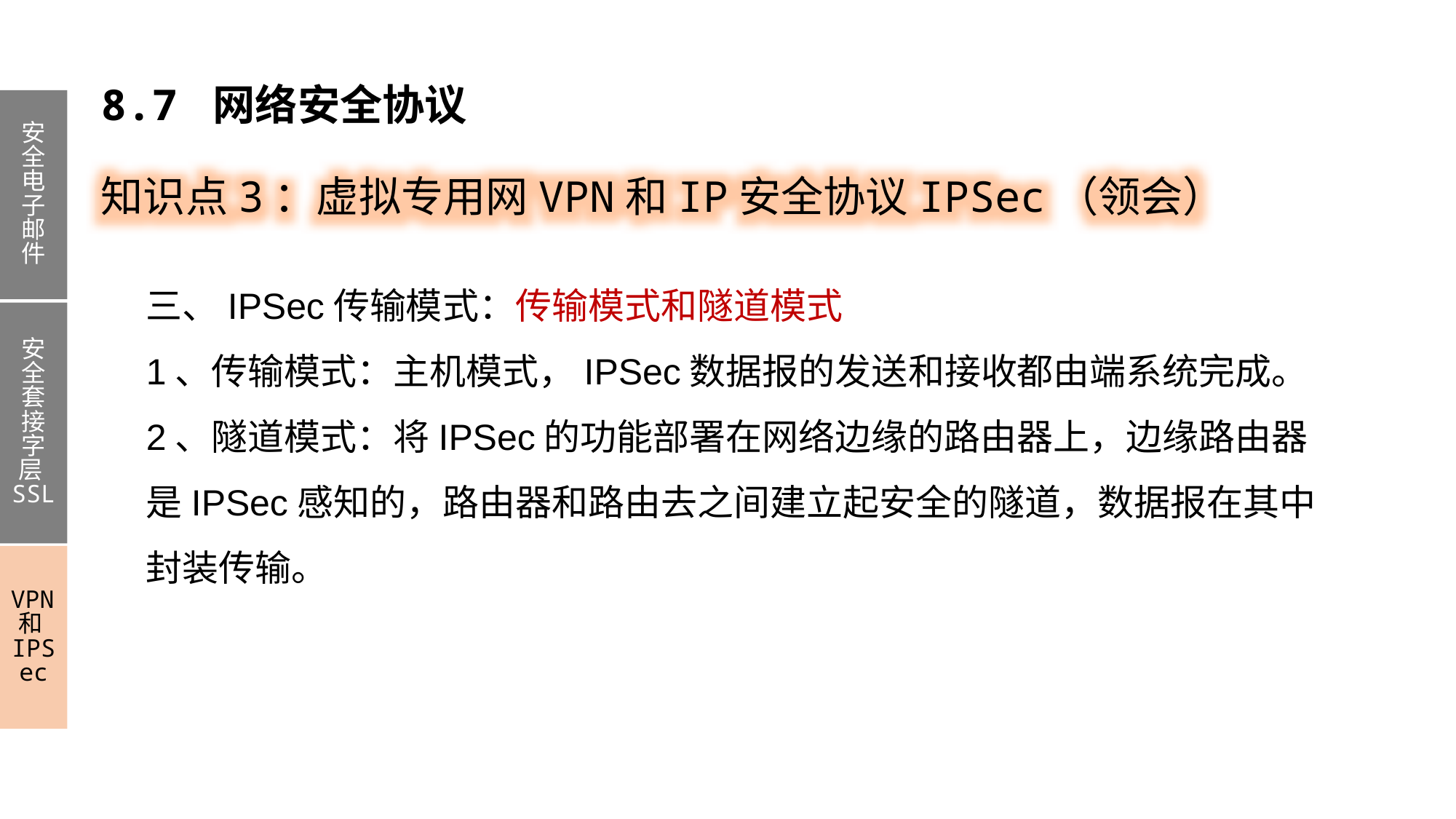

8.7 网络安全协议
安全电子邮件
安全套接字层SSL
VPN和IPSec
知识点3：虚拟专用网VPN和IP安全协议IPSec（领会）
三、IPSec传输模式：传输模式和隧道模式
1、传输模式：主机模式，IPSec数据报的发送和接收都由端系统完成。
2、隧道模式：将IPSec的功能部署在网络边缘的路由器上，边缘路由器是IPSec感知的，路由器和路由去之间建立起安全的隧道，数据报在其中封装传输。